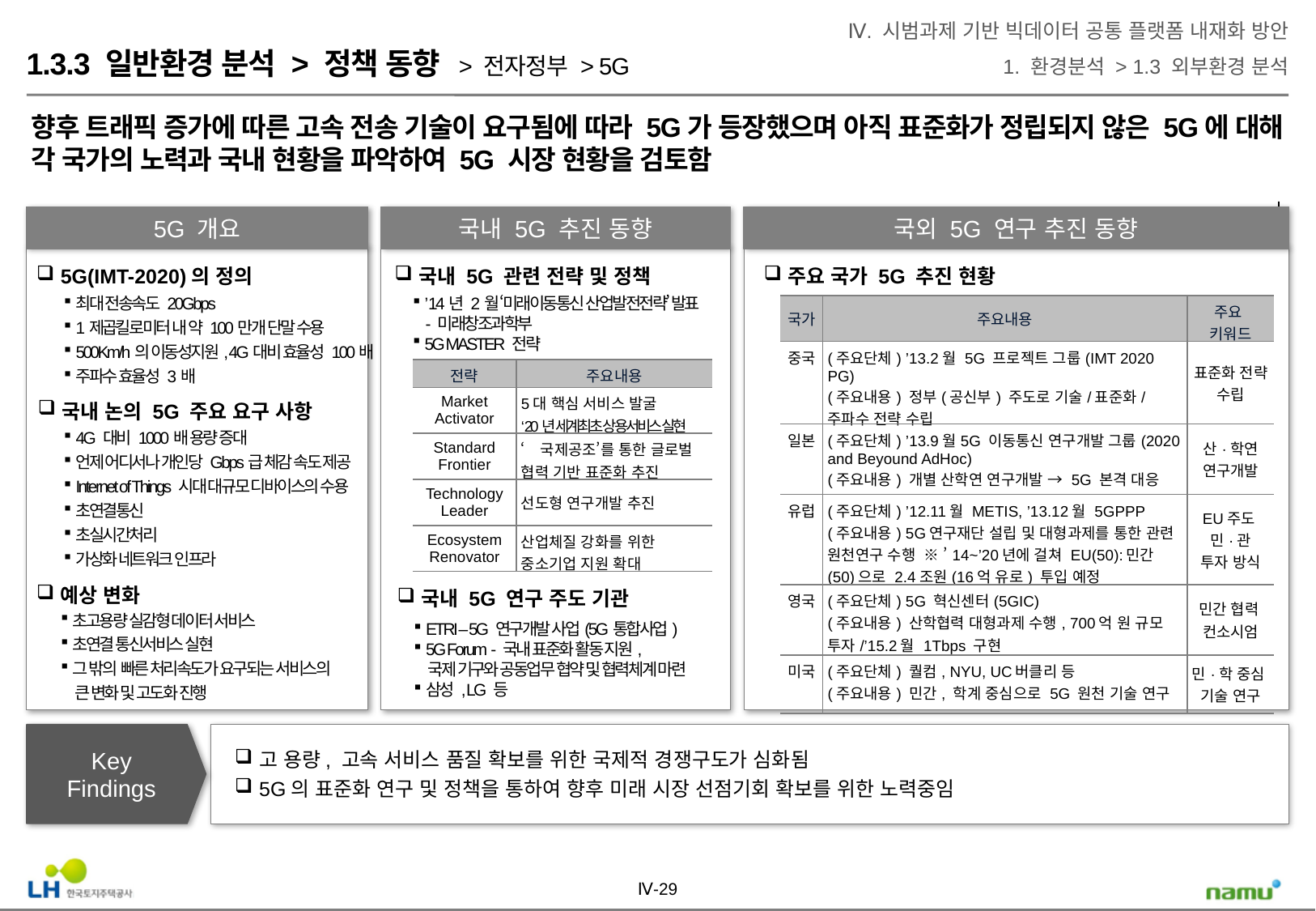

Ⅳ. 시범과제 기반 빅데이터 공통 플랫폼 내재화 방안
1. 환경분석 > 1.3 외부환경 분석
1.3.3 일반환경 분석 > 정책 동향  > 전자정부 > 5G
향후 트래픽 증가에 따른 고속 전송 기술이 요구됨에 따라 5G가 등장했으며 아직 표준화가 정립되지 않은 5G에 대해 각 국가의 노력과 국내 현황을 파악하여 5G 시장 현황을 검토함
5G 개요
국내 5G 추진 동향
국외 5G 연구 추진 동향

5G(IMT-2020)의 정의
국내 5G 관련 전략 및 정책
주요 국가 5G 추진 현황
최대 전송속도 20Gbps
1제곱킬로미터 내 약 100만개 단말 수용
500Km/h의 이동성지원, 4G대비 효율성 100배
주파수 효율성 3배
’14년 2월 ‘미래이동통신 산업발전전략’ 발표
    - 미래창조과학부
5G MASTER 전략

| 국가 | 주요내용 | 주요 키워드 |
| --- | --- | --- |
| 중국 | (주요단체) ’13.2월 5G 프로젝트 그룹(IMT 2020 PG) (주요내용) 정부(공신부) 주도로 기술/표준화/주파수 전략 수립 | 표준화 전략 수립 |
| 일본 | (주요단체) ’13.9월5G 이동통신 연구개발 그룹(2020 and Beyound AdHoc) (주요내용) 개별 산학연 연구개발 → 5G 본격 대응 | 산·학연 연구개발 |
| 유럽 | (주요단체) ’12.11월 METIS, ’13.12월 5GPPP (주요내용) 5G연구재단 설립 및 대형과제를 통한 관련 원천연구 수행 ※ ’14~’20년에 걸쳐 EU(50):민간(50)으로 2.4조원(16억 유로) 투입 예정 | EU주도 민·관 투자 방식 |
| 영국 | (주요단체) 5G 혁신센터(5GIC) (주요내용) 산학협력 대형과제 수행, 700억 원 규모 투자/’15.2월 1Tbps 구현 | 민간 협력 컨소시엄 |
| 미국 | (주요단체) 퀄컴, NYU, UC버클리 등 (주요내용) 민간, 학계 중심으로 5G 원천 기술 연구 | 민·학 중심 기술 연구 |
| 전략 | 주요내용 |
| --- | --- |
| Market Activator | 5대 핵심 서비스 발굴 ‘20년 세계최초 상용서비스 실현 |
| Standard Frontier | ‘국제공조’를 통한 글로벌 협력 기반 표준화 추진 |
| Technology Leader | 선도형 연구개발 추진 |
| Ecosystem Renovator | 산업체질 강화를 위한 중소기업 지원 확대 |
국내 논의 5G 주요 요구 사항
4G 대비 1000배 용량 증대
언제 어디서나 개인당 Gbps급 체감 속도 제공
Internet of Things 시대 대규모 디바이스의 수용
초연결통신
초실시간처리
가상화 네트워크 인프라
예상 변화
국내 5G 연구 주도 기관
초고용량 실감형 데이터 서비스
초연결 통신서비스 실현
그 밖의  빠른 처리속도가 요구되는 서비스의
   큰 변화 및 고도화 진행

ETRI – 5G 연구개발 사업(5G통합사업)
5G Forum  - 국내 표준화 활동 지원,
   국제 기구와 공동업무 협약 및 협력체계 마련
삼성 , LG 등

Key
Findings
고 용량, 고속 서비스 품질 확보를 위한 국제적 경쟁구도가 심화됨
5G의 표준화 연구 및 정책을 통하여 향후 미래 시장 선점기회 확보를 위한 노력중임